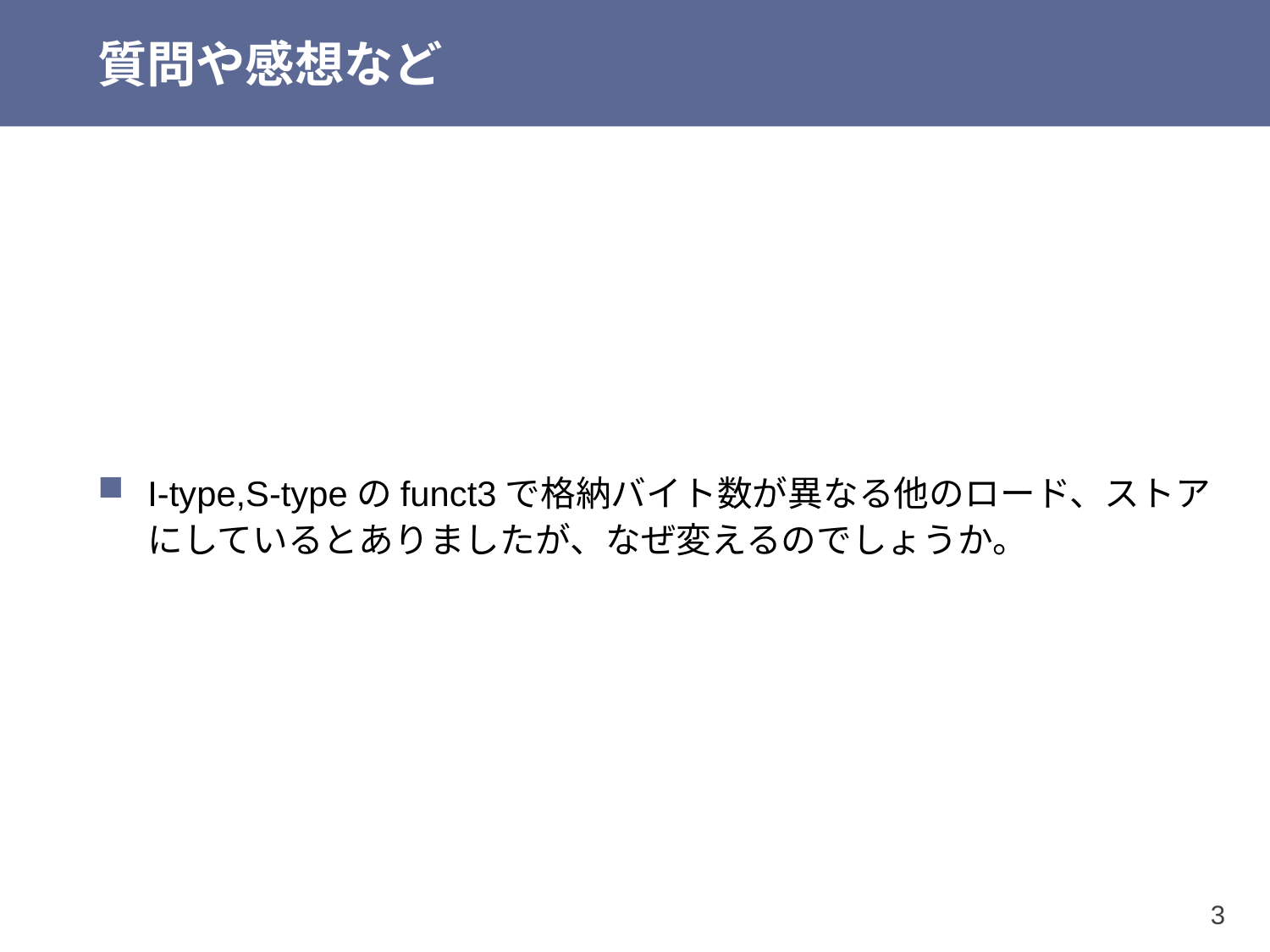

# 質問や感想など
I-type,S-typeのfunct3で格納バイト数が異なる他のロード、ストアにしているとありましたが、なぜ変えるのでしょうか。